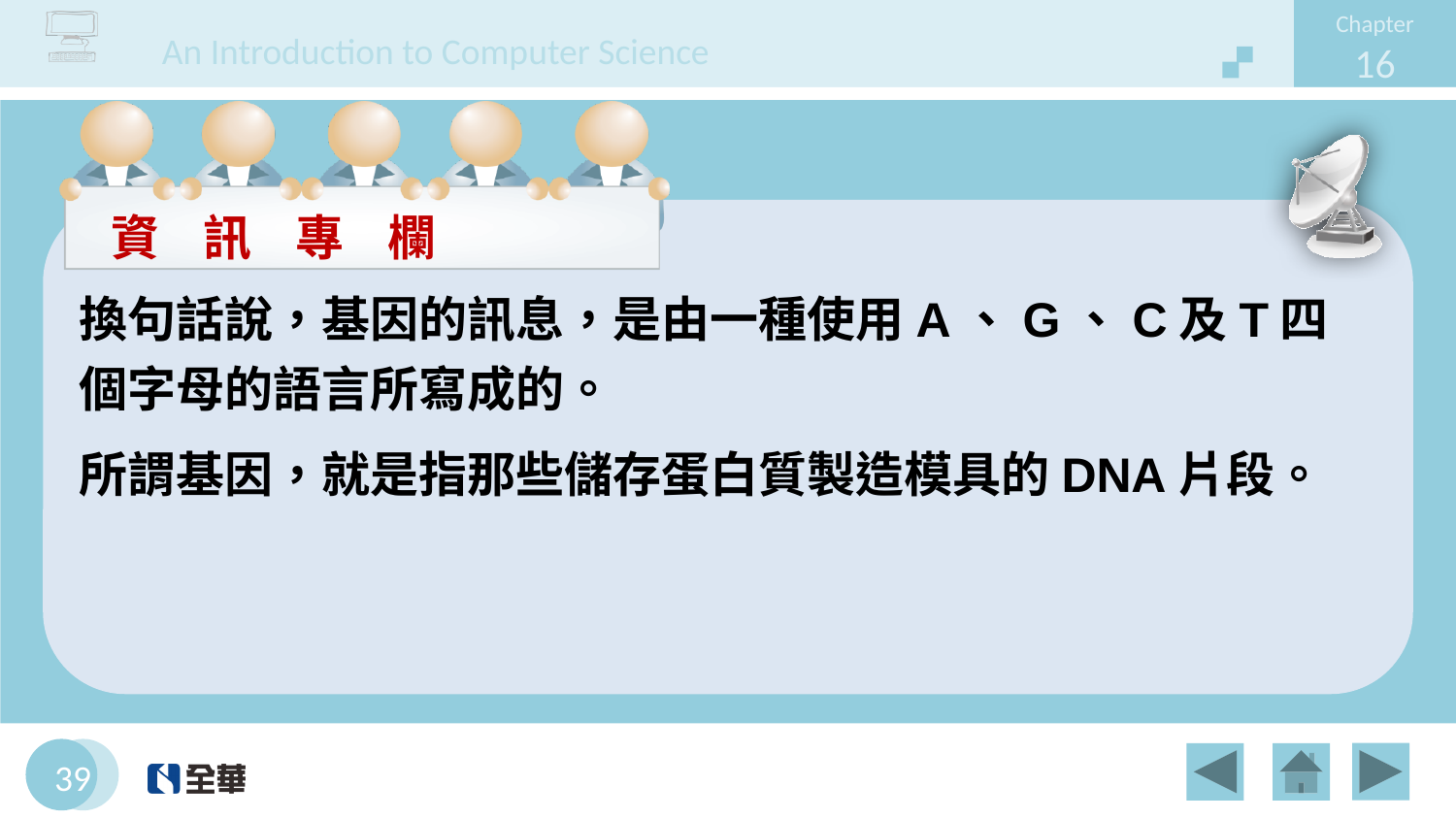

換句話說，基因的訊息，是由一種使用A、G、C及T四個字母的語言所寫成的。
所謂基因，就是指那些儲存蛋白質製造模具的DNA片段。